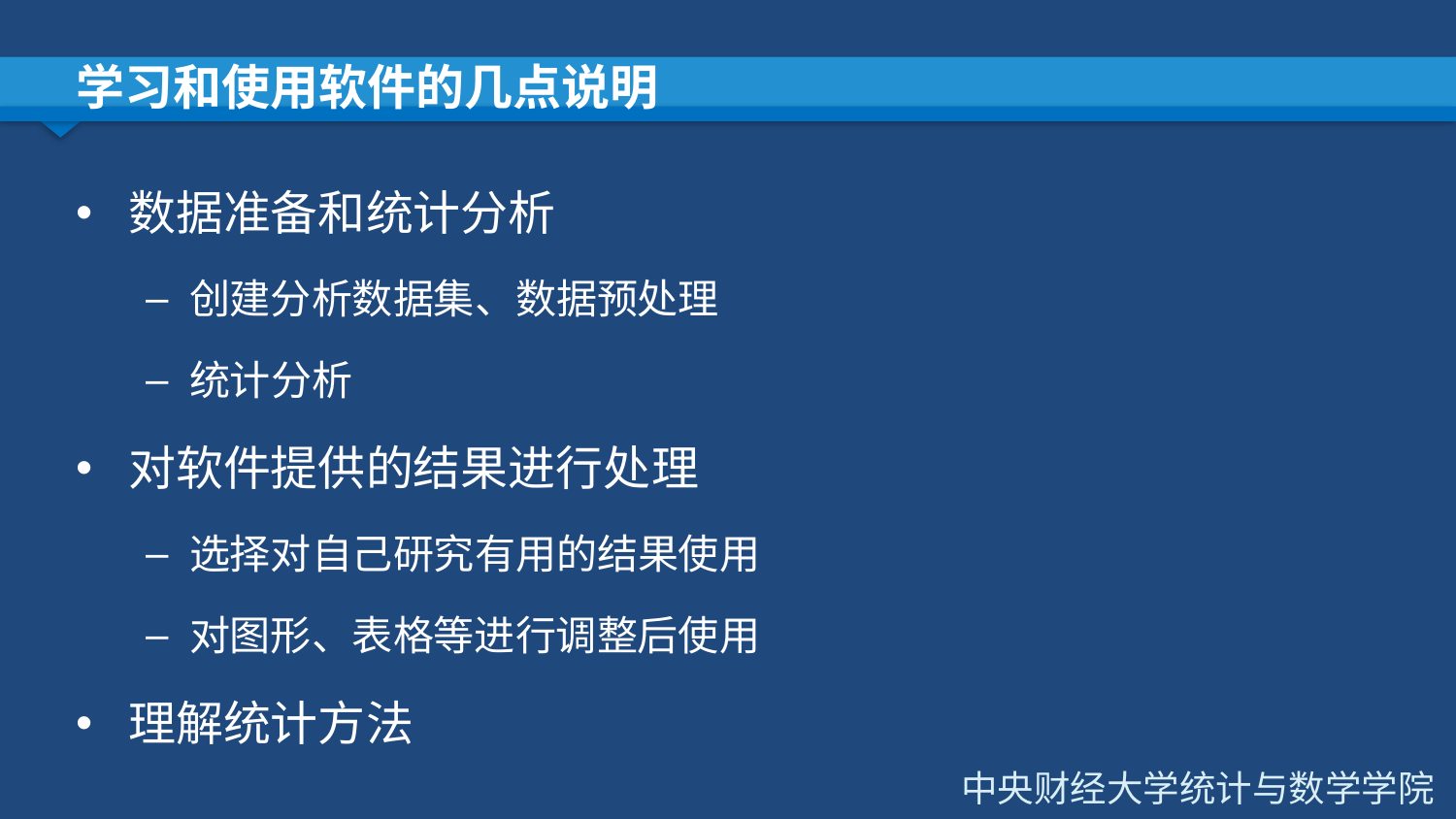

# 学习和使用软件的几点说明
数据准备和统计分析
创建分析数据集、数据预处理
统计分析
对软件提供的结果进行处理
选择对自己研究有用的结果使用
对图形、表格等进行调整后使用
理解统计方法